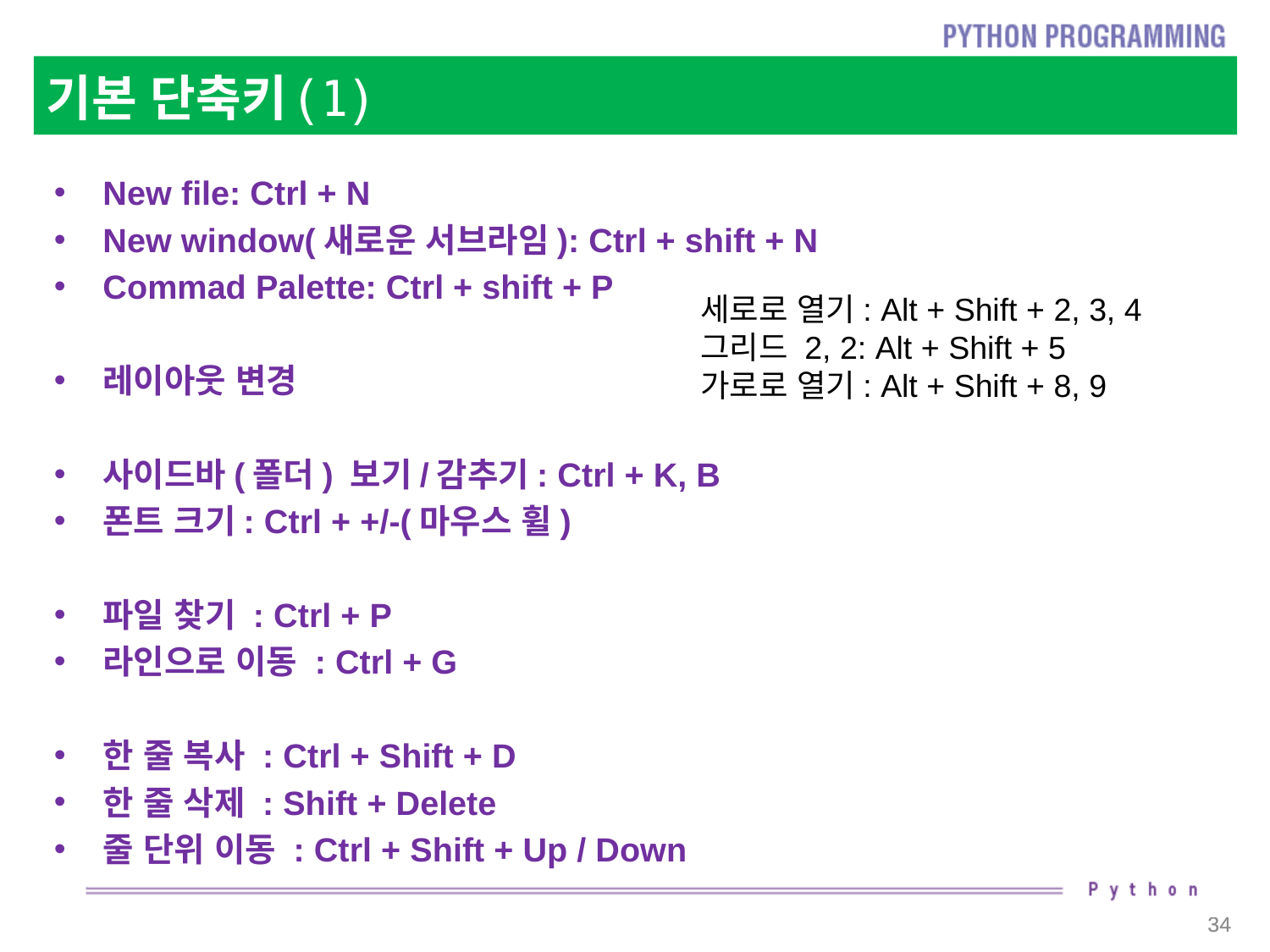

# 기본 단축키(1)
New file: Ctrl + N
New window(새로운 서브라임): Ctrl + shift + N
Commad Palette: Ctrl + shift + P

레이아웃 변경

사이드바(폴더) 보기/감추기: Ctrl + K, B
폰트 크기: Ctrl + +/-(마우스 휠)

파일 찾기 : Ctrl + P
라인으로 이동 : Ctrl + G

한 줄 복사 : Ctrl + Shift + D
한 줄 삭제 : Shift + Delete
줄 단위 이동 : Ctrl + Shift + Up / Down

세로로 열기: Alt + Shift + 2, 3, 4
그리드 2, 2: Alt + Shift + 5
가로로 열기: Alt + Shift + 8, 9
34